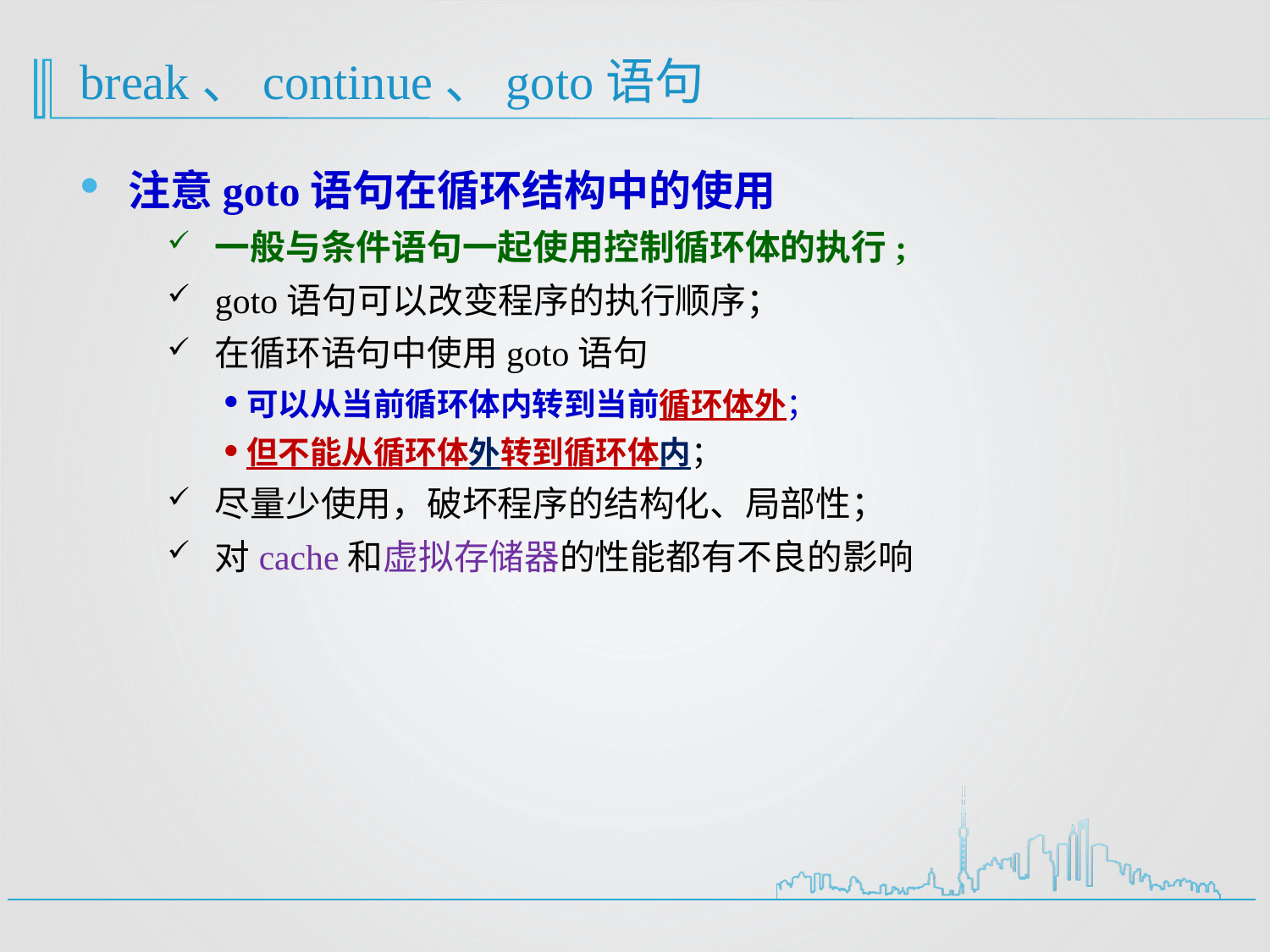

# break、continue、goto语句
注意goto语句在循环结构中的使用
一般与条件语句一起使用控制循环体的执行;
goto语句可以改变程序的执行顺序；
在循环语句中使用goto语句
可以从当前循环体内转到当前循环体外；
但不能从循环体外转到循环体内；
尽量少使用，破坏程序的结构化、局部性；
对cache和虚拟存储器的性能都有不良的影响